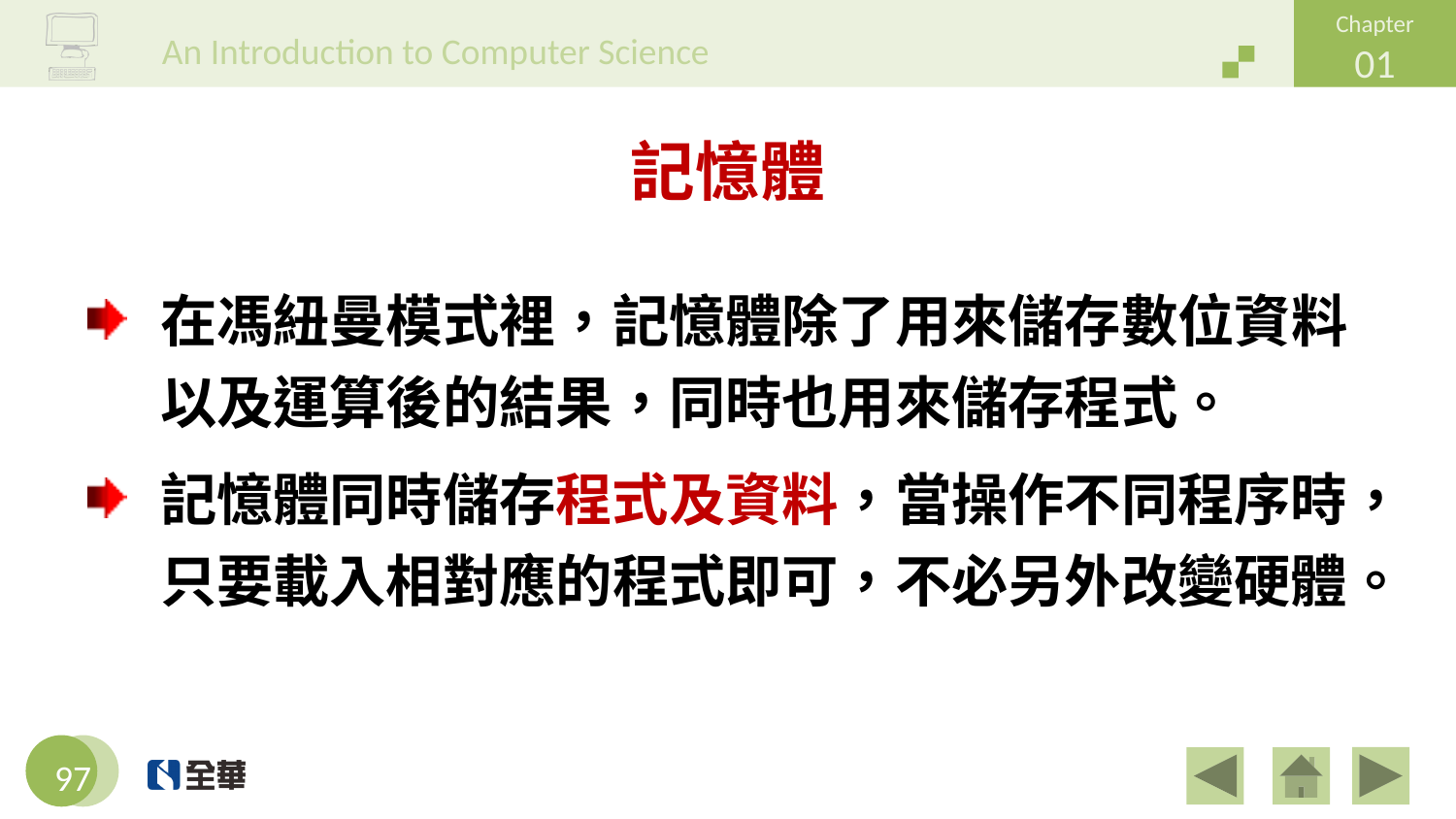

# 記憶體
在馮紐曼模式裡，記憶體除了用來儲存數位資料以及運算後的結果，同時也用來儲存程式。
記憶體同時儲存程式及資料，當操作不同程序時，只要載入相對應的程式即可，不必另外改變硬體。